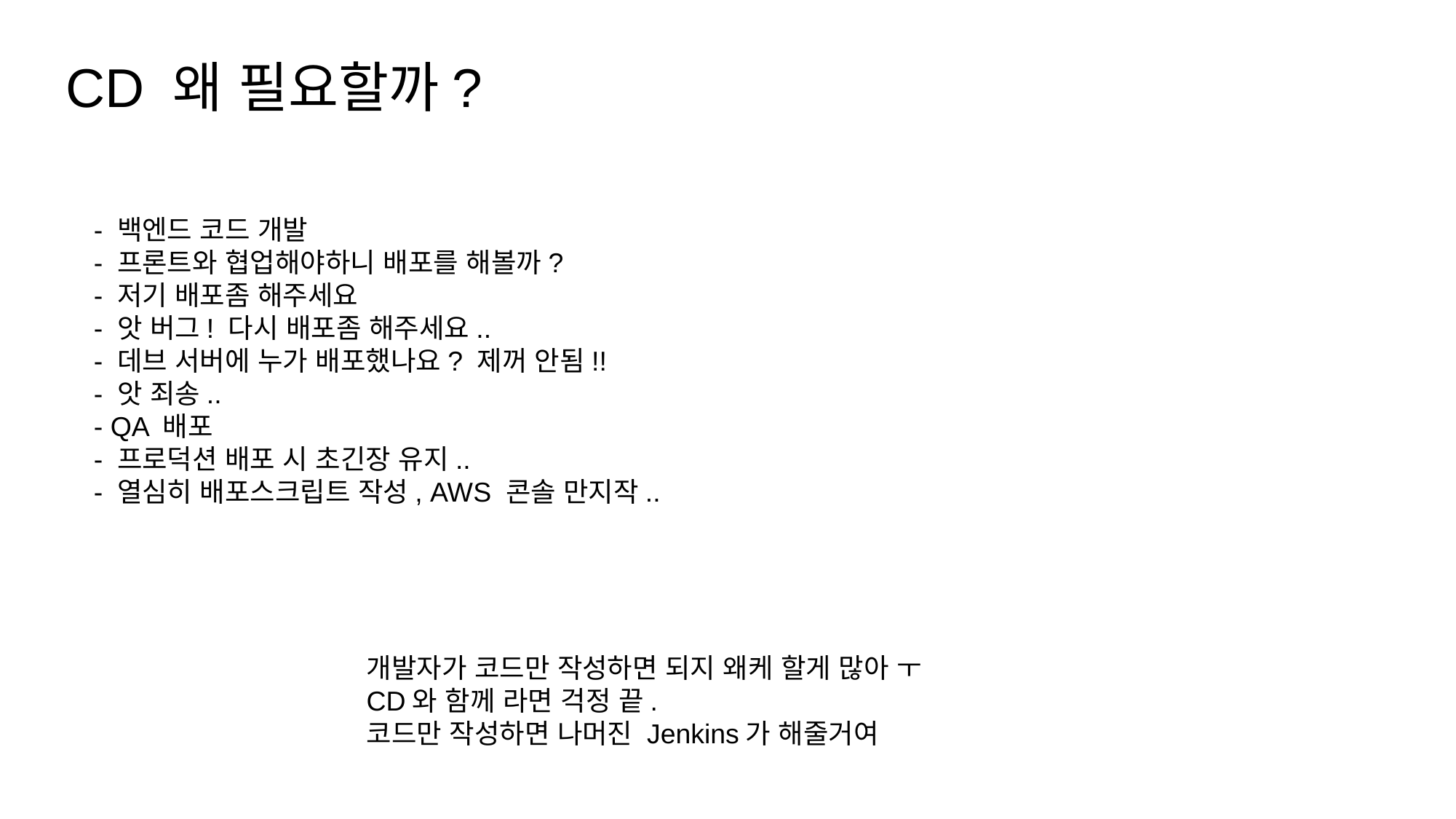

CD 왜 필요할까?
- 백엔드 코드 개발
- 프론트와 협업해야하니 배포를 해볼까?
- 저기 배포좀 해주세요
- 앗 버그! 다시 배포좀 해주세요..
- 데브 서버에 누가 배포했나요? 제꺼 안됨!!
- 앗 죄송..
- QA 배포
- 프로덕션 배포 시 초긴장 유지..
- 열심히 배포스크립트 작성, AWS 콘솔 만지작..
개발자가 코드만 작성하면 되지 왜케 할게 많아 ㅜ
CD와 함께 라면 걱정 끝.
코드만 작성하면 나머진 Jenkins가 해줄거여